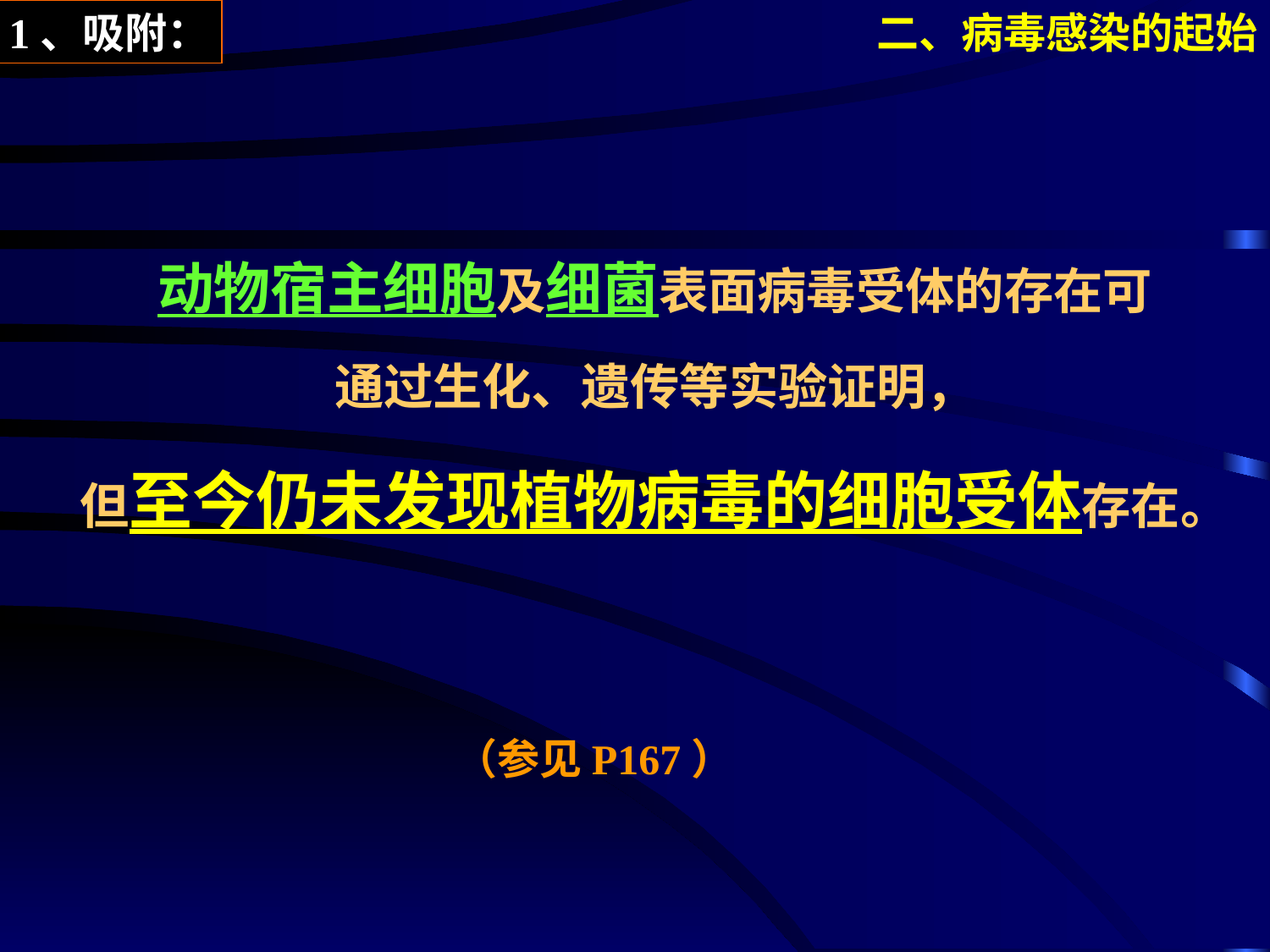

1、吸附：
二、病毒感染的起始
动物宿主细胞及细菌表面病毒受体的存在可
通过生化、遗传等实验证明，
但至今仍未发现植物病毒的细胞受体存在。
（参见P167）